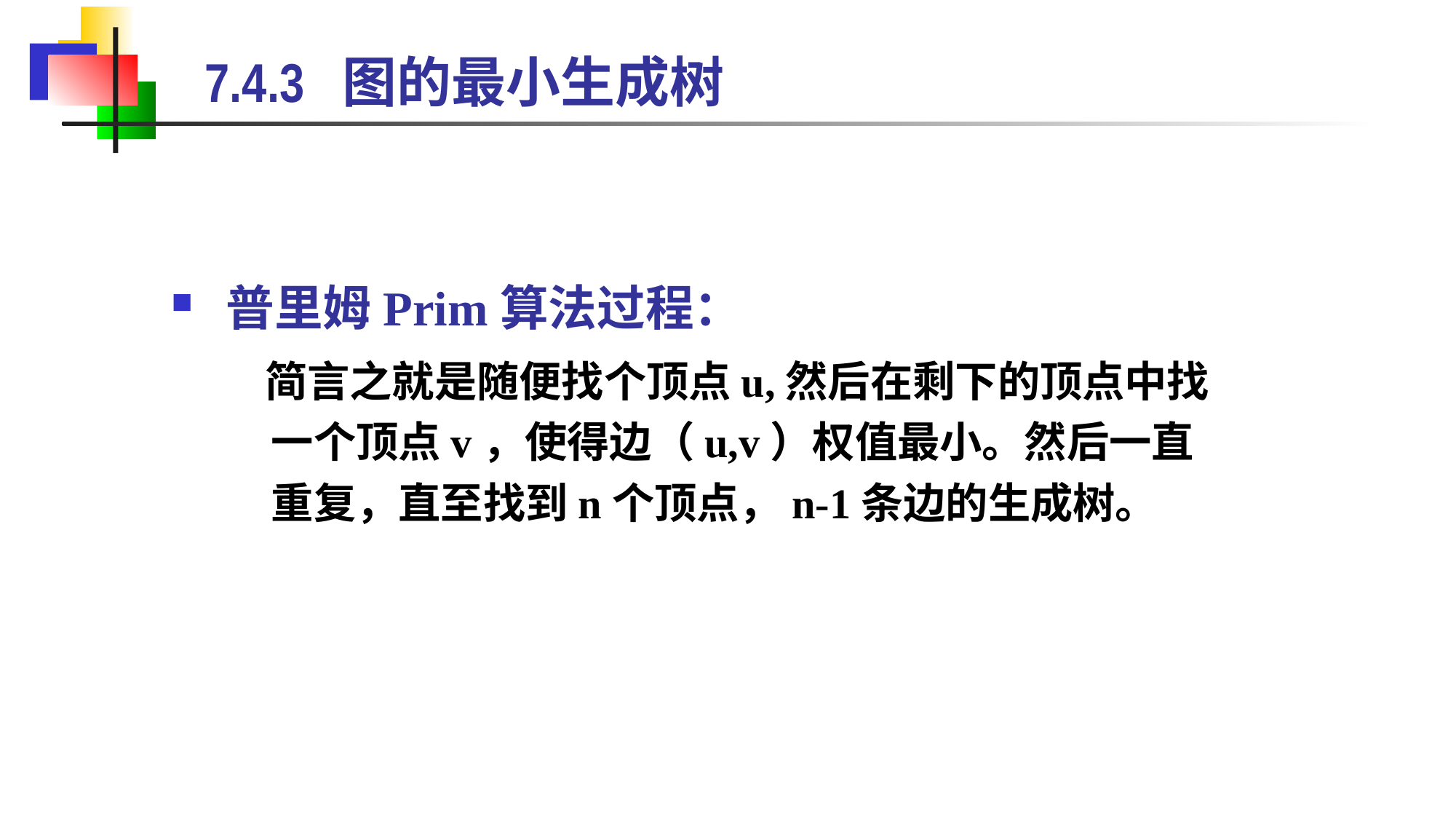

# 7.4.3  图的最小生成树
普里姆Prim算法过程：
   简言之就是随便找个顶点u,然后在剩下的顶点中找一个顶点v，使得边（u,v）权值最小。然后一直重复，直至找到n个顶点，n-1条边的生成树。